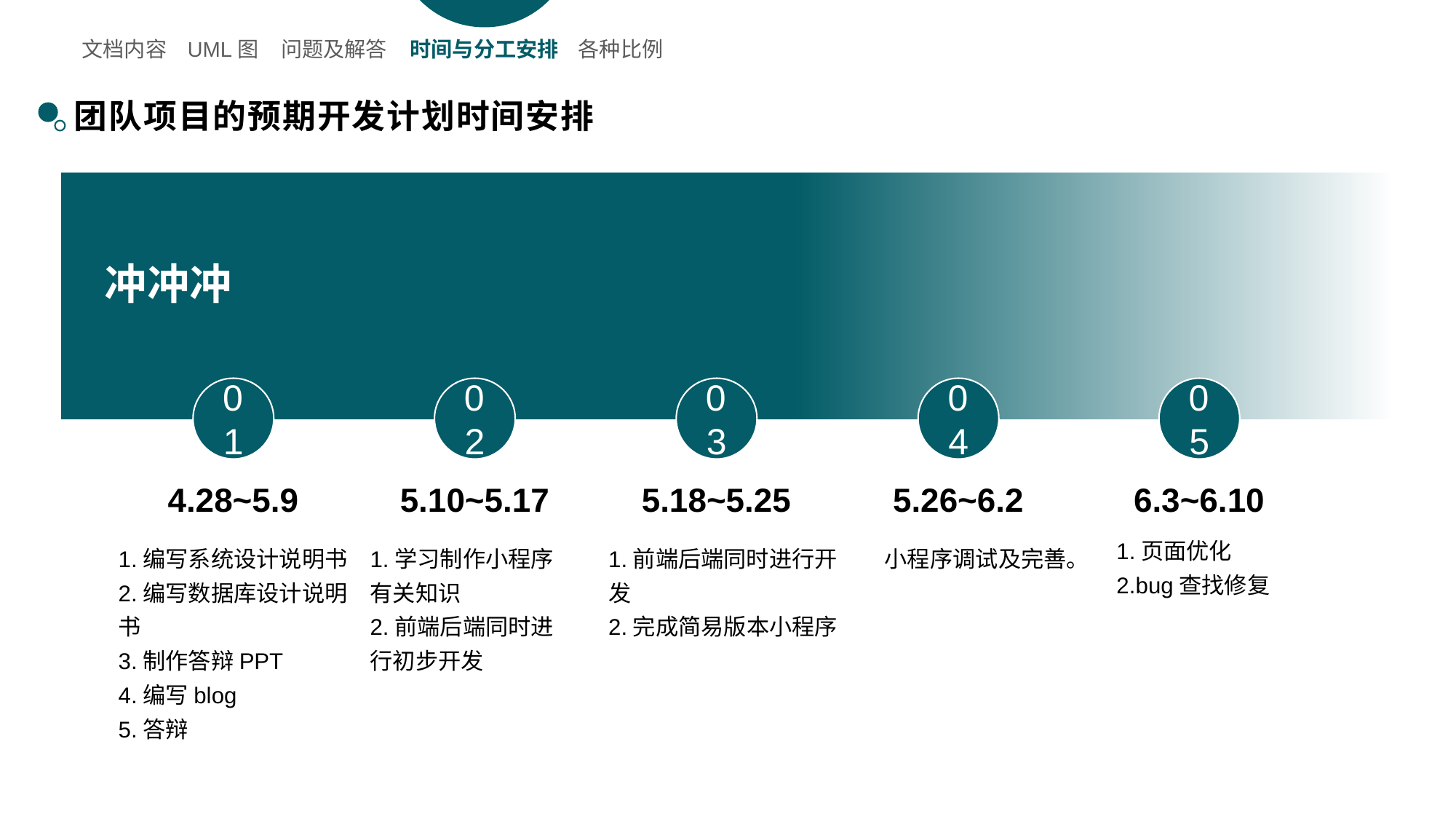

文档内容
UML图
问题及解答
时间与分工安排
各种比例
团队项目的预期开发计划时间安排

冲冲冲
01
02
03
04
05
4.28~5.9
5.10~5.17
5.18~5.25
5.26~6.2
6.3~6.10
1.页面优化
2.bug查找修复
1.编写系统设计说明书
2.编写数据库设计说明书
3.制作答辩PPT
4.编写blog
5.答辩
1.学习制作小程序有关知识
2.前端后端同时进行初步开发
1.前端后端同时进行开发
2.完成简易版本小程序
小程序调试及完善。